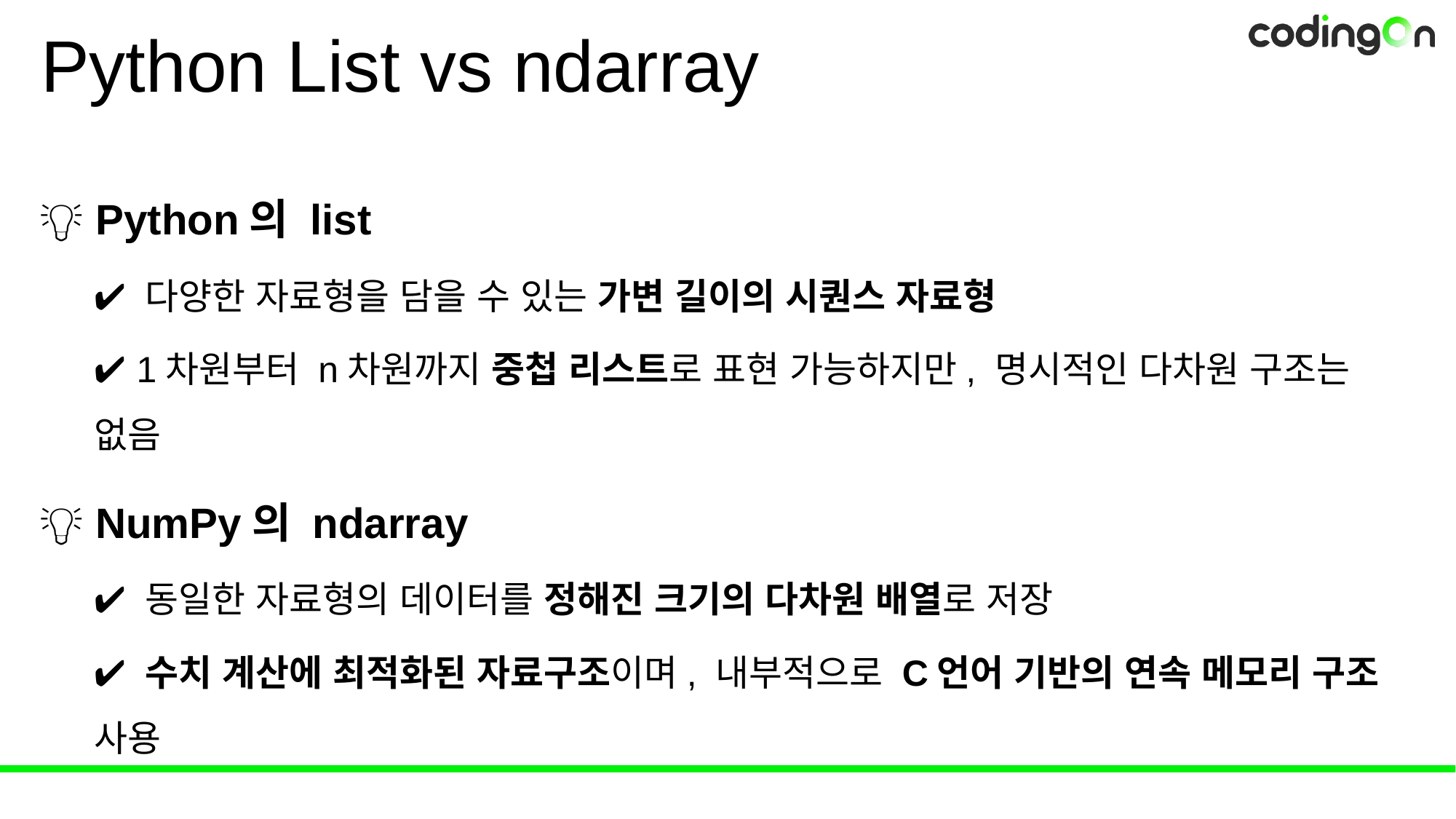

# Python List vs ndarray
💡 Python의 list
✔️ 다양한 자료형을 담을 수 있는 가변 길이의 시퀀스 자료형
✔️ 1차원부터 n차원까지 중첩 리스트로 표현 가능하지만, 명시적인 다차원 구조는 없음
💡 NumPy의 ndarray
✔️ 동일한 자료형의 데이터를 정해진 크기의 다차원 배열로 저장
✔️ 수치 계산에 최적화된 자료구조이며, 내부적으로 C언어 기반의 연속 메모리 구조 사용